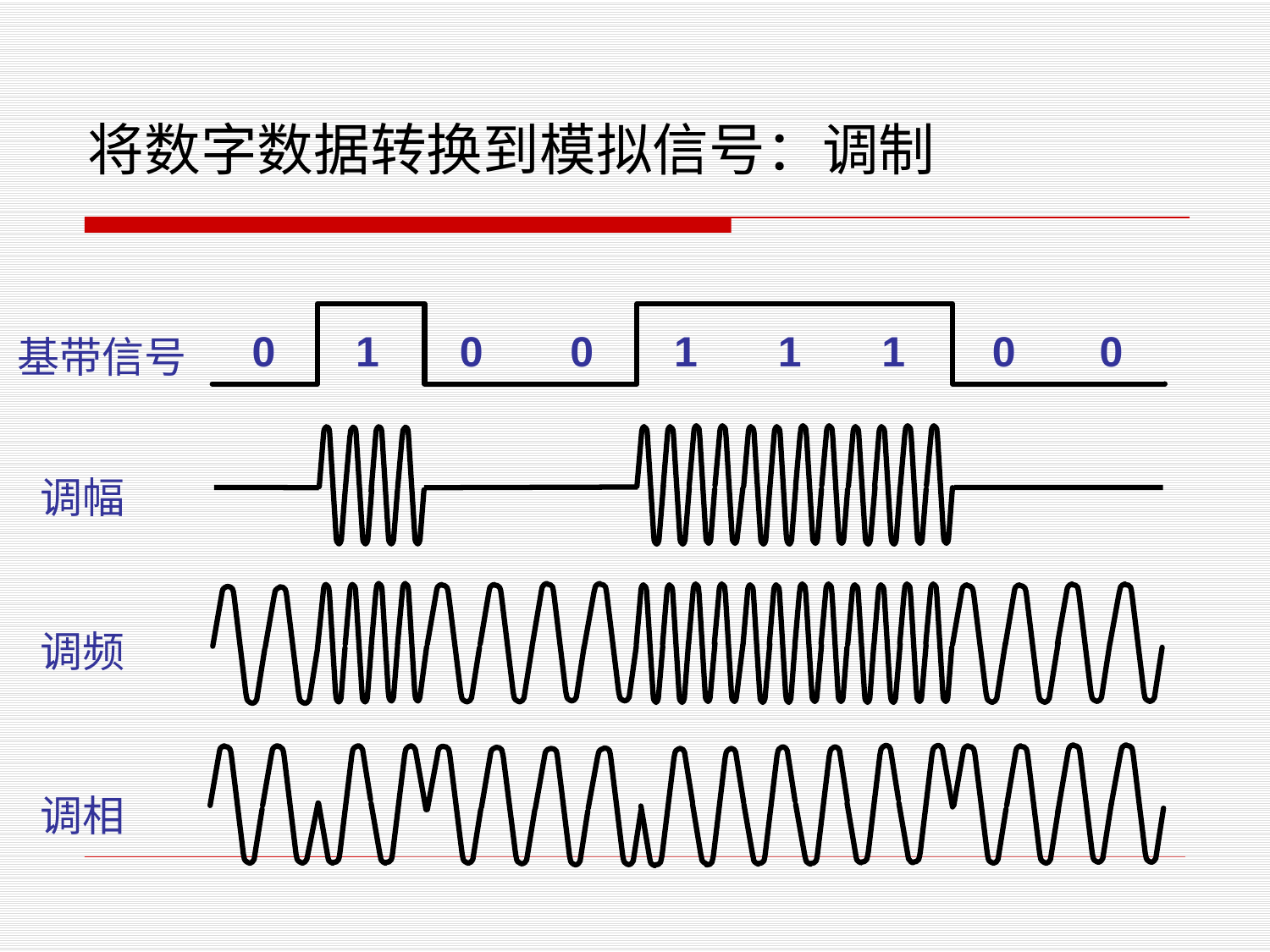

# 将数字数据转换到模拟信号：调制

0
1
0
0
1
1
1
0
0
基带信号

调幅

调频

调相